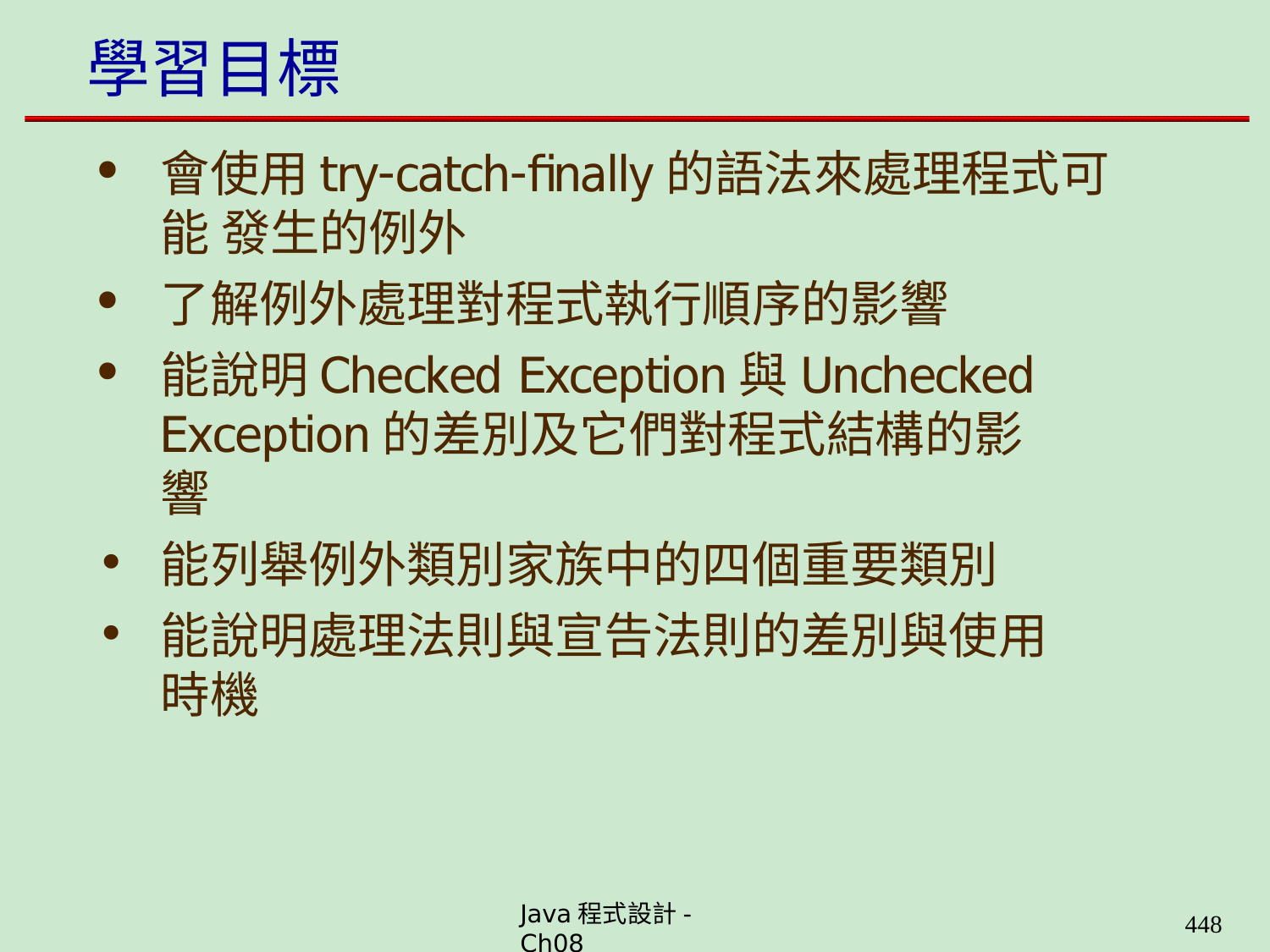

# 學習目標
會使用try-catch-finally的語法來處理程式可能 發生的例外
了解例外處理對程式執行順序的影響
能說明Checked Exception與Unchecked  Exception的差別及它們對程式結構的影響
能列舉例外類別家族中的四個重要類別
能說明處理法則與宣告法則的差別與使用時機
Java程式設計-Ch08
448